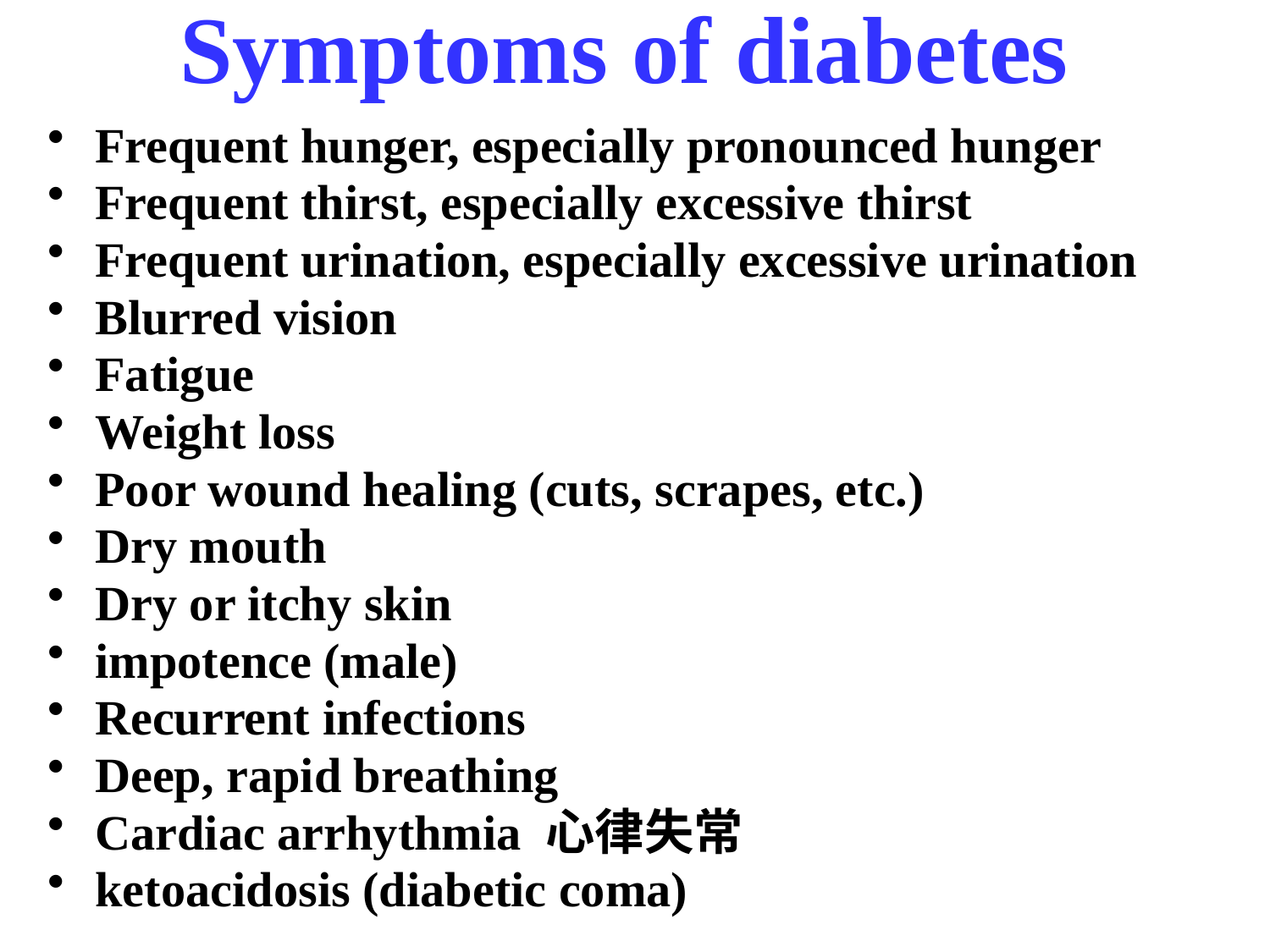

# Symptoms of diabetes

Frequent hunger, especially pronounced hunger
Frequent thirst, especially excessive thirst
Frequent urination, especially excessive urination
Blurred vision
Fatigue
Weight loss
Poor wound healing (cuts, scrapes, etc.)
Dry mouth
Dry or itchy skin
impotence (male)
Recurrent infections
Deep, rapid breathing
Cardiac arrhythmia 心律失常
ketoacidosis (diabetic coma)